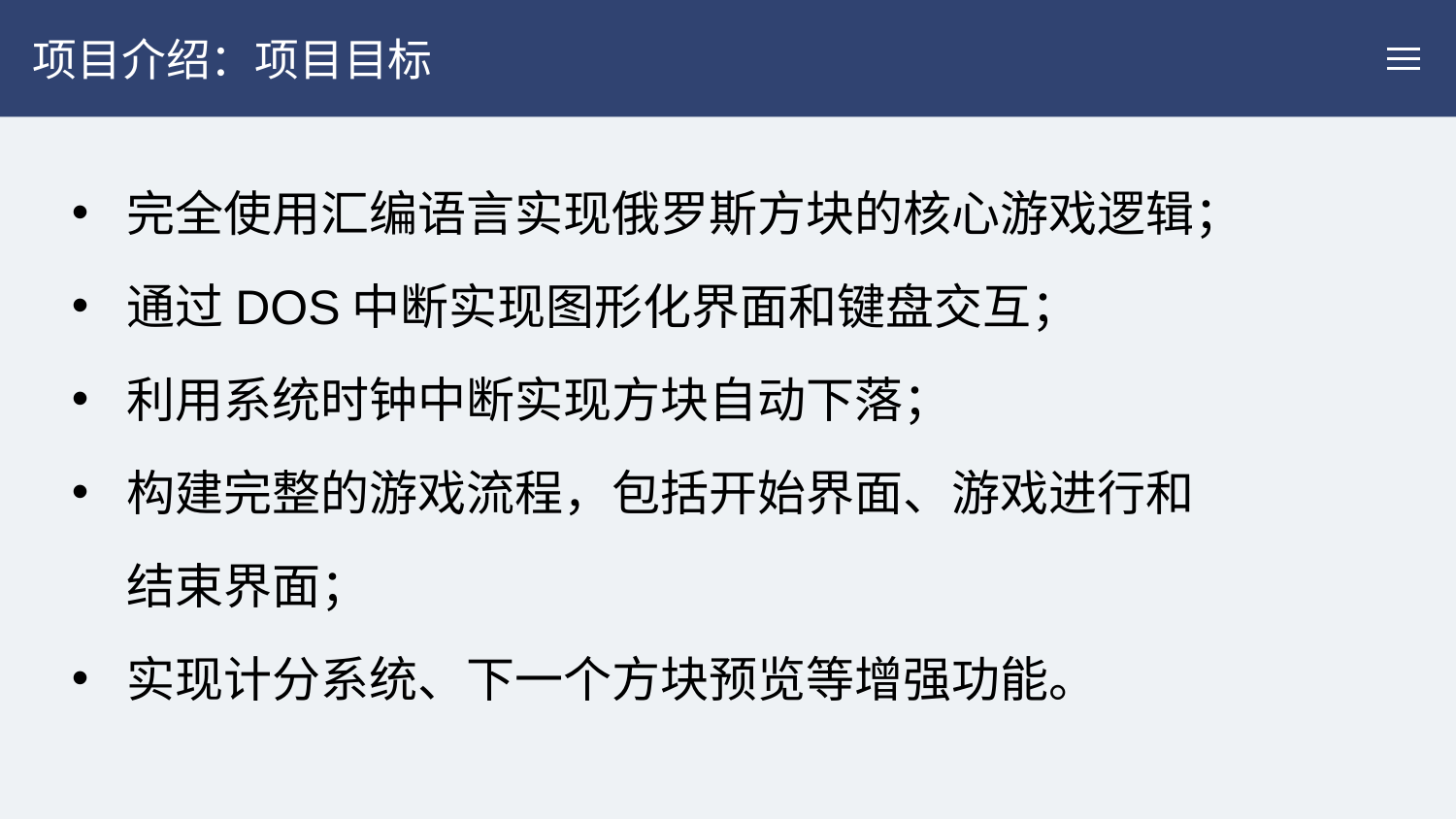

项目介绍：项目目标
完全使用汇编语言实现俄罗斯方块的核心游戏逻辑；
通过DOS中断实现图形化界面和键盘交互；
利用系统时钟中断实现方块自动下落；
构建完整的游戏流程，包括开始界面、游戏进行和结束界面；
实现计分系统、下一个方块预览等增强功能。